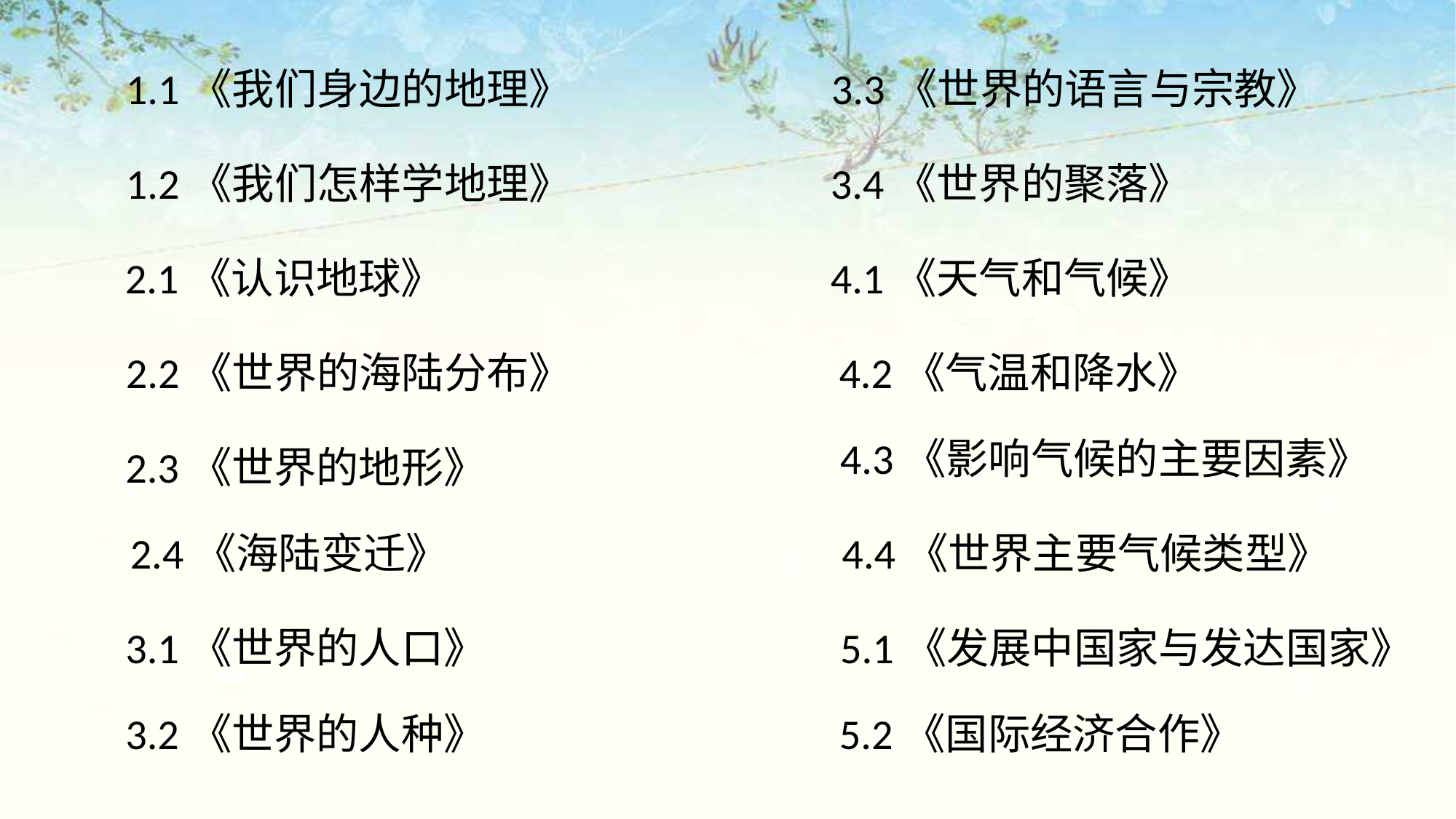

1.1《我们身边的地理》
3.3《世界的语言与宗教》
1.2《我们怎样学地理》
3.4《世界的聚落》
2.1《认识地球》
4.1《天气和气候》
2.2《世界的海陆分布》
4.2《气温和降水》
4.3《影响气候的主要因素》
2.3《世界的地形》
2.4《海陆变迁》
4.4《世界主要气候类型》
3.1《世界的人口》
5.1《发展中国家与发达国家》
3.2《世界的人种》
5.2《国际经济合作》